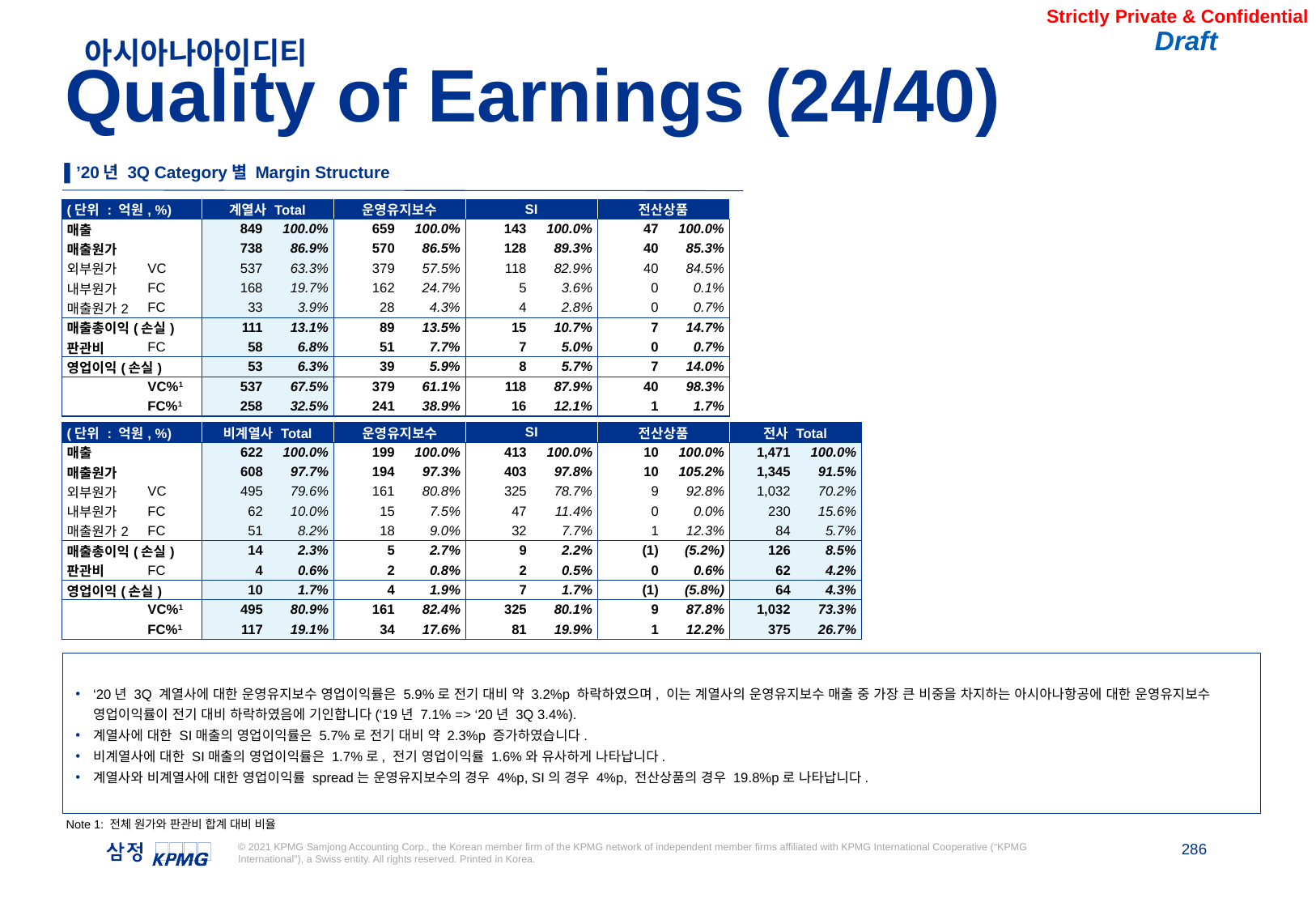

아시아나아이디티
Quality of Earnings (24/40)
▌’20년 3Q Category별 Margin Structure

| (단위 : 억원, %) |  | 계열사 Total |  | 운영유지보수 |  | SI |  | 전산상품 |  |
| --- | --- | --- | --- | --- | --- | --- | --- | --- | --- |
| 매출 |  | 849 | 100.0% | 659 | 100.0% | 143 | 100.0% | 47 | 100.0% |
| 매출원가 |  | 738 | 86.9% | 570 | 86.5% | 128 | 89.3% | 40 | 85.3% |
| 외부원가 | VC | 537 | 63.3% | 379 | 57.5% | 118 | 82.9% | 40 | 84.5% |
| 내부원가 | FC | 168 | 19.7% | 162 | 24.7% | 5 | 3.6% | 0 | 0.1% |
| 매출원가2 | FC | 33 | 3.9% | 28 | 4.3% | 4 | 2.8% | 0 | 0.7% |
| 매출총이익(손실) |  | 111 | 13.1% | 89 | 13.5% | 15 | 10.7% | 7 | 14.7% |
| 판관비 | FC | 58 | 6.8% | 51 | 7.7% | 7 | 5.0% | 0 | 0.7% |
| 영업이익(손실) |  | 53 | 6.3% | 39 | 5.9% | 8 | 5.7% | 7 | 14.0% |
|  | VC%1 | 537 | 67.5% | 379 | 61.1% | 118 | 87.9% | 40 | 98.3% |
|  | FC%1 | 258 | 32.5% | 241 | 38.9% | 16 | 12.1% | 1 | 1.7% |
| (단위 : 억원, %) |  | 비계열사 Total |  | 운영유지보수 |  | SI |  | 전산상품 |  | 전사 Total |  |
| --- | --- | --- | --- | --- | --- | --- | --- | --- | --- | --- | --- |
| 매출 |  | 622 | 100.0% | 199 | 100.0% | 413 | 100.0% | 10 | 100.0% | 1,471 | 100.0% |
| 매출원가 |  | 608 | 97.7% | 194 | 97.3% | 403 | 97.8% | 10 | 105.2% | 1,345 | 91.5% |
| 외부원가 | VC | 495 | 79.6% | 161 | 80.8% | 325 | 78.7% | 9 | 92.8% | 1,032 | 70.2% |
| 내부원가 | FC | 62 | 10.0% | 15 | 7.5% | 47 | 11.4% | 0 | 0.0% | 230 | 15.6% |
| 매출원가2 | FC | 51 | 8.2% | 18 | 9.0% | 32 | 7.7% | 1 | 12.3% | 84 | 5.7% |
| 매출총이익(손실) |  | 14 | 2.3% | 5 | 2.7% | 9 | 2.2% | (1) | (5.2%) | 126 | 8.5% |
| 판관비 | FC | 4 | 0.6% | 2 | 0.8% | 2 | 0.5% | 0 | 0.6% | 62 | 4.2% |
| 영업이익(손실) |  | 10 | 1.7% | 4 | 1.9% | 7 | 1.7% | (1) | (5.8%) | 64 | 4.3% |
|  | VC%1 | 495 | 80.9% | 161 | 82.4% | 325 | 80.1% | 9 | 87.8% | 1,032 | 73.3% |
|  | FC%1 | 117 | 19.1% | 34 | 17.6% | 81 | 19.9% | 1 | 12.2% | 375 | 26.7% |
‘20년 3Q 계열사에 대한 운영유지보수 영업이익률은 5.9%로 전기 대비 약 3.2%p 하락하였으며, 이는 계열사의 운영유지보수 매출 중 가장 큰 비중을 차지하는 아시아나항공에 대한 운영유지보수 영업이익률이 전기 대비 하락하였음에 기인합니다(‘19년 7.1% => ‘20년 3Q 3.4%).
계열사에 대한 SI매출의 영업이익률은 5.7%로 전기 대비 약 2.3%p 증가하였습니다.
비계열사에 대한 SI매출의 영업이익률은 1.7%로, 전기 영업이익률 1.6%와 유사하게 나타납니다.
계열사와 비계열사에 대한 영업이익률 spread는 운영유지보수의 경우 4%p, SI의 경우 4%p, 전산상품의 경우 19.8%p로 나타납니다.
Note 1: 전체 원가와 판관비 합계 대비 비율